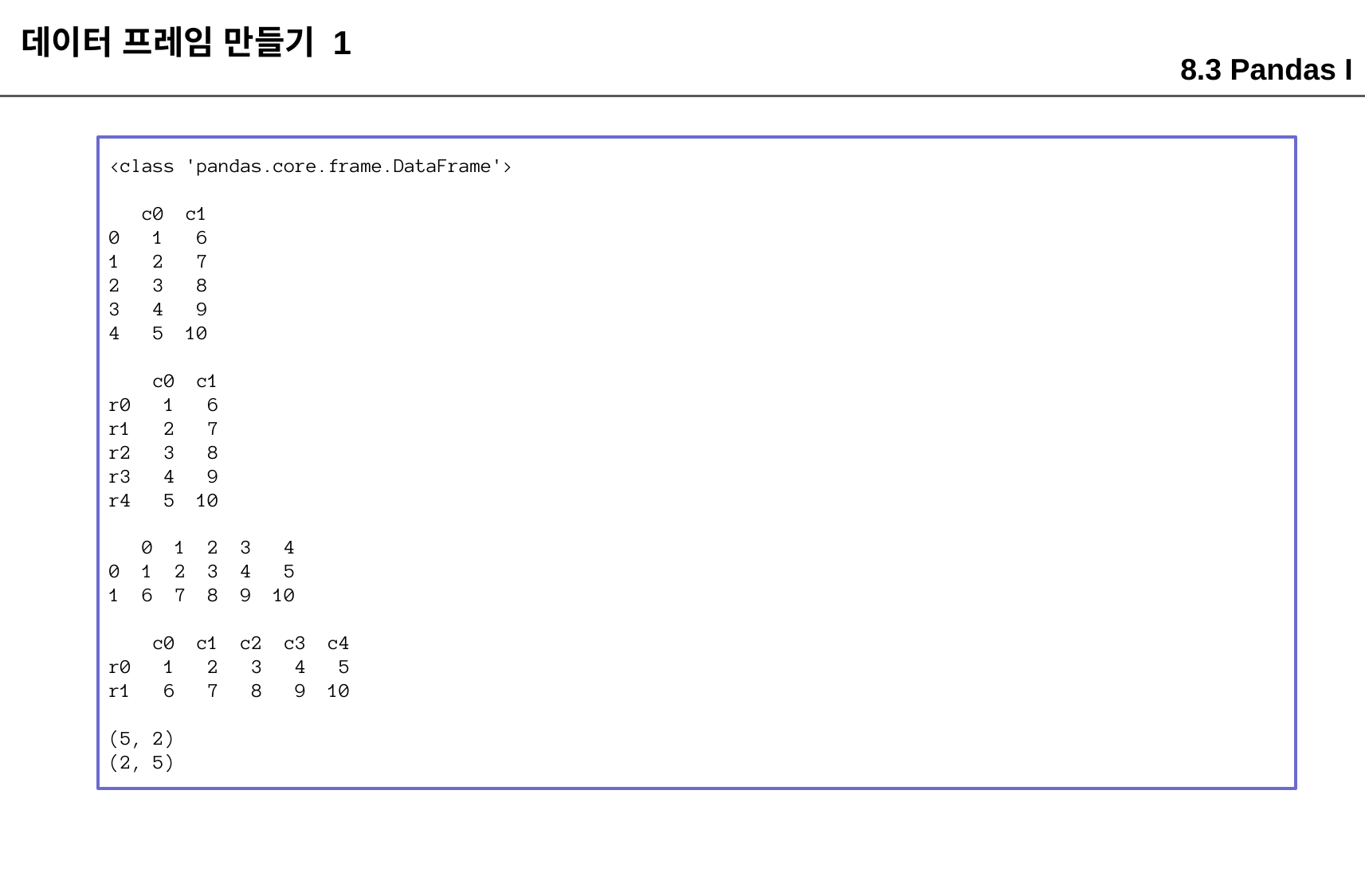

데이터 프레임 만들기 1
8.3 Pandas I
<class 'pandas.core.frame.DataFrame'>

   c0  c1
0   1   6
1   2   7
2   3   8
3   4   9
4   5  10

    c0  c1
r0   1   6
r1   2   7
r2   3   8
r3   4   9
r4   5  10

   0  1  2  3   4
0  1  2  3  4   5
1  6  7  8  9  10

    c0  c1  c2  c3  c4
r0   1   2   3   4   5
r1   6   7   8   9  10

(5, 2)
(2, 5)